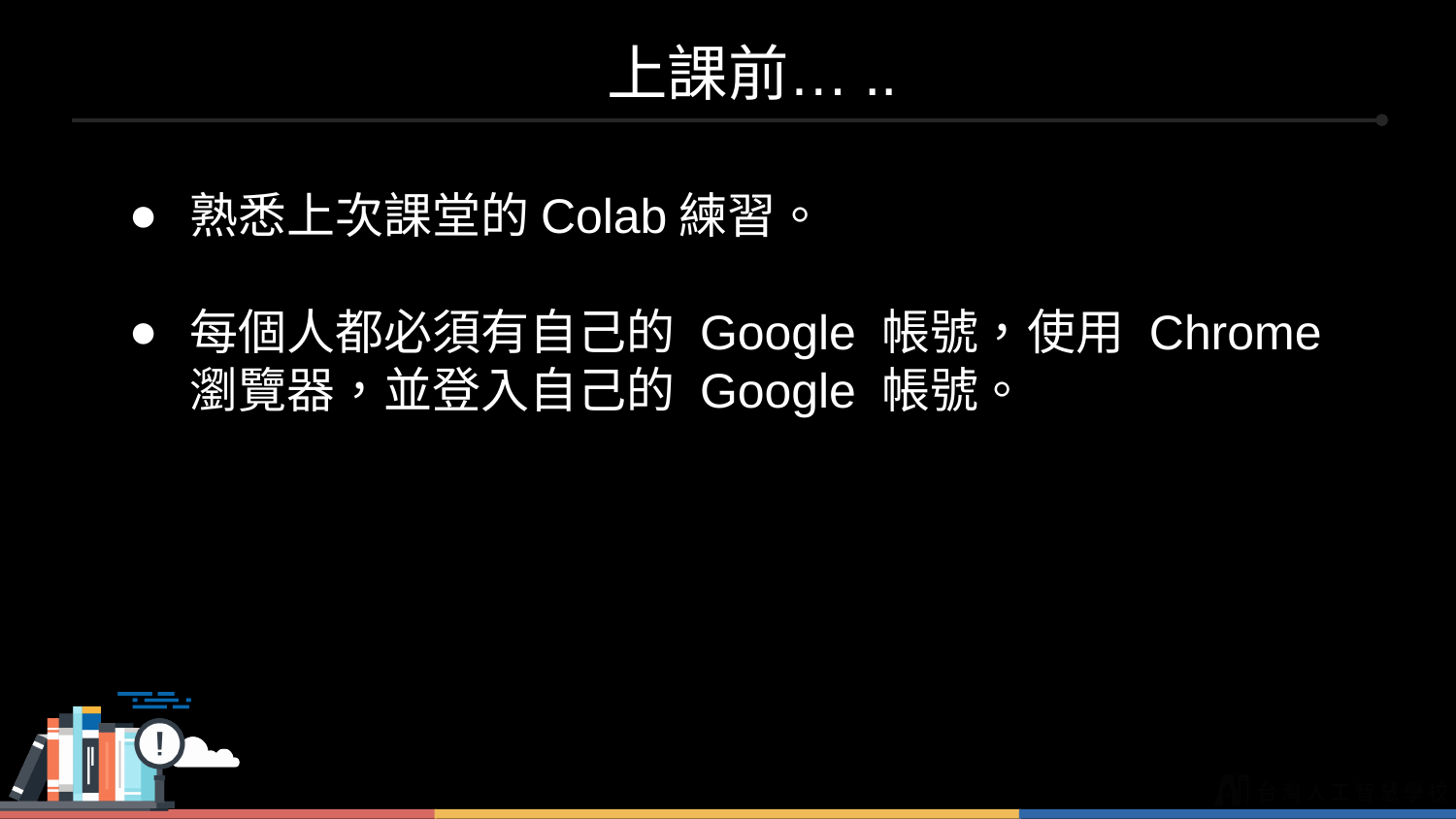

上課前…..
熟悉上次課堂的Colab練習。

每個人都必須有自己的 Google 帳號，使用 Chrome 瀏覽器，並登入自己的 Google 帳號。
1